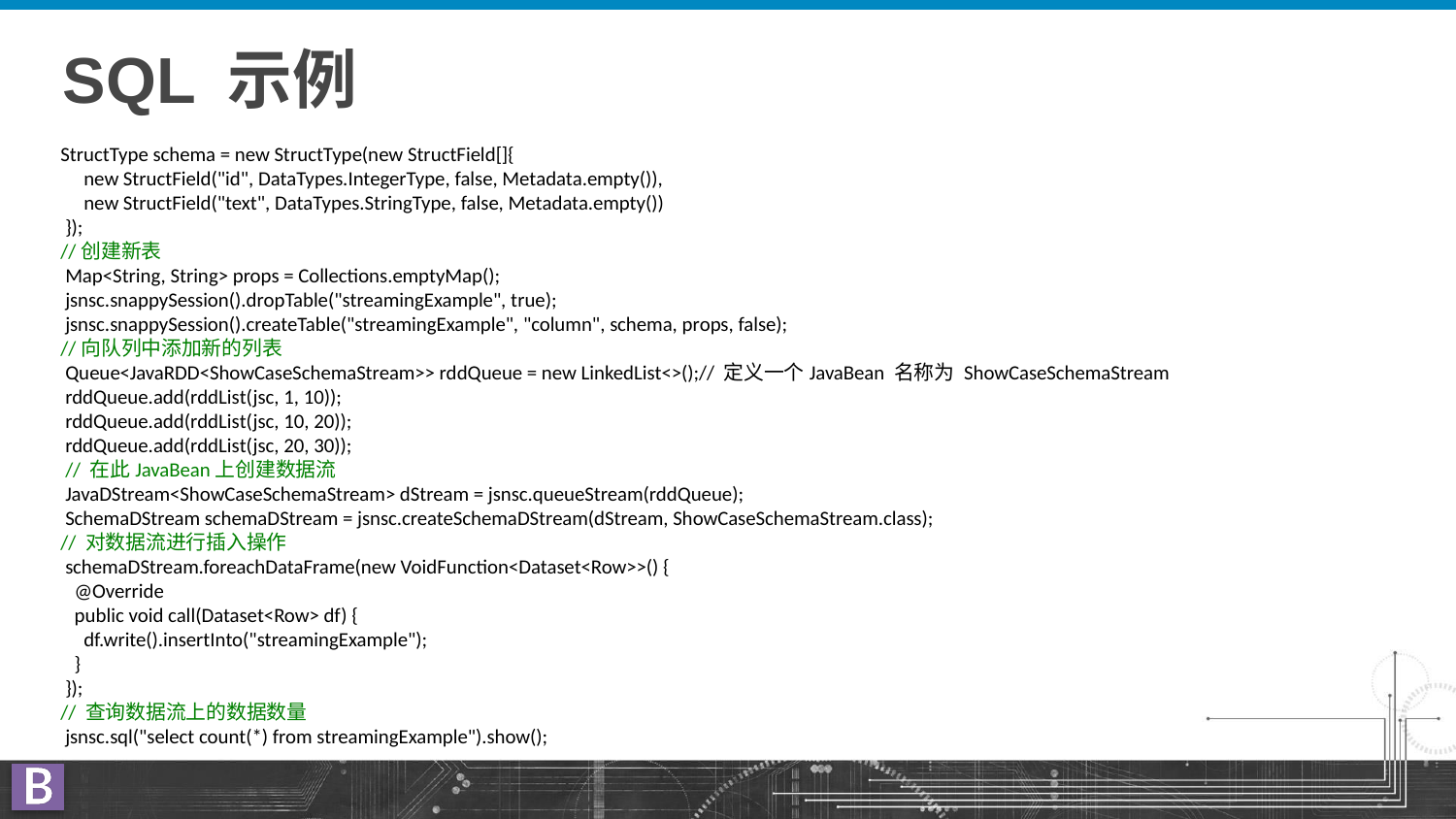

# SQL 示例
StructType schema = new StructType(new StructField[]{
     new StructField("id", DataTypes.IntegerType, false, Metadata.empty()),
     new StructField("text", DataTypes.StringType, false, Metadata.empty())
 });
//创建新表
 Map<String, String> props = Collections.emptyMap();
 jsnsc.snappySession().dropTable("streamingExample", true);
 jsnsc.snappySession().createTable("streamingExample", "column", schema, props, false);
//向队列中添加新的列表
 Queue<JavaRDD<ShowCaseSchemaStream>> rddQueue = new LinkedList<>();// 定义一个JavaBean 名称为 ShowCaseSchemaStream
 rddQueue.add(rddList(jsc, 1, 10));
 rddQueue.add(rddList(jsc, 10, 20));
 rddQueue.add(rddList(jsc, 20, 30));
 // 在此JavaBean上创建数据流
 JavaDStream<ShowCaseSchemaStream> dStream = jsnsc.queueStream(rddQueue);
 SchemaDStream schemaDStream = jsnsc.createSchemaDStream(dStream, ShowCaseSchemaStream.class);
// 对数据流进行插入操作
 schemaDStream.foreachDataFrame(new VoidFunction<Dataset<Row>>() {
   @Override
   public void call(Dataset<Row> df) {
     df.write().insertInto("streamingExample");
   }
 });
// 查询数据流上的数据数量
 jsnsc.sql("select count(*) from streamingExample").show();